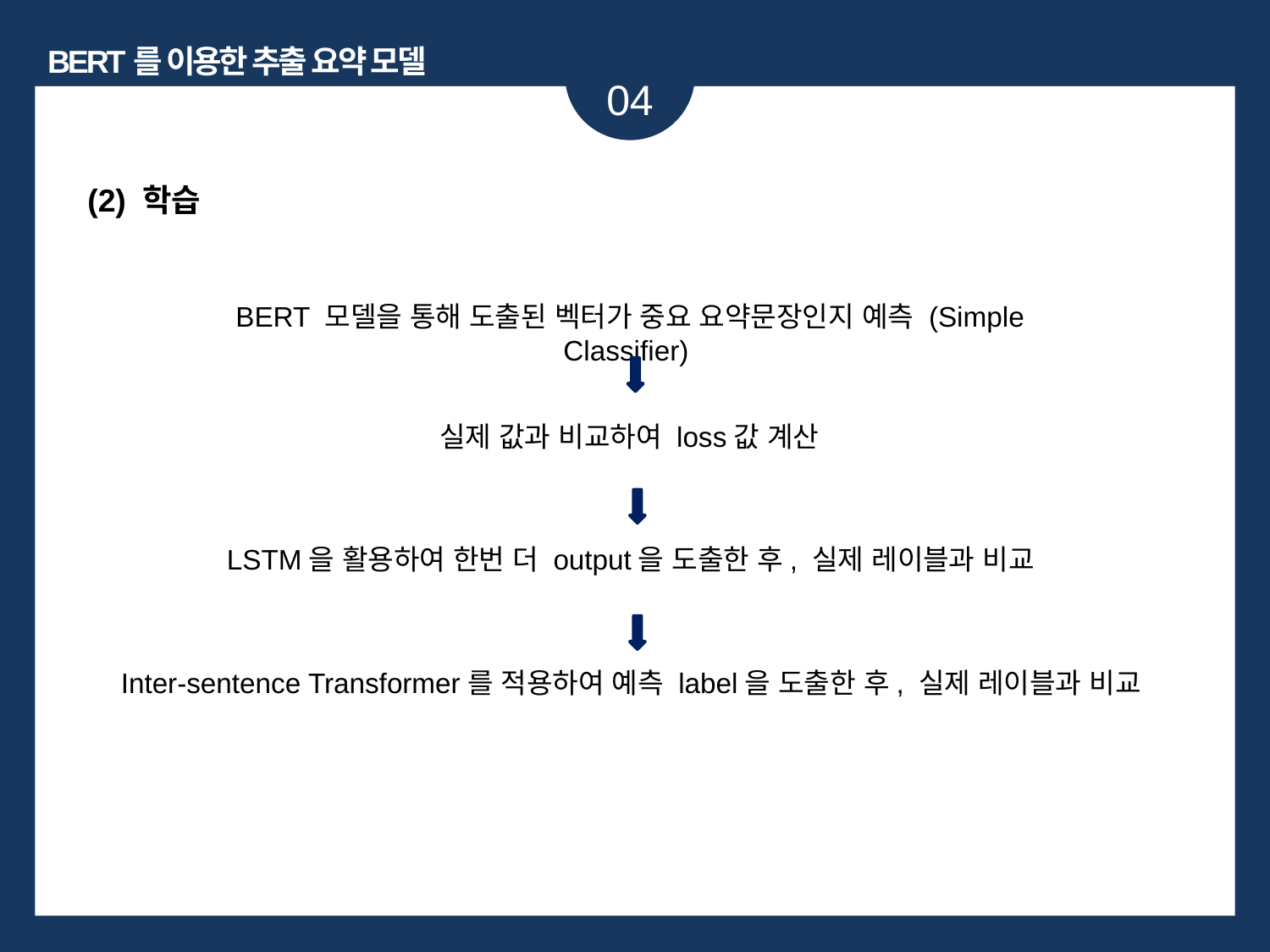

BERT를 이용한 추출 요약 모델
04

(2) 학습
BERT 모델을 통해 도출된 벡터가 중요 요약문장인지 예측 (Simple Classifier)

실제 값과 비교하여 loss값 계산

LSTM을 활용하여 한번 더 output을 도출한 후, 실제 레이블과 비교

Inter-sentence Transformer를 적용하여 예측 label을 도출한 후, 실제 레이블과 비교